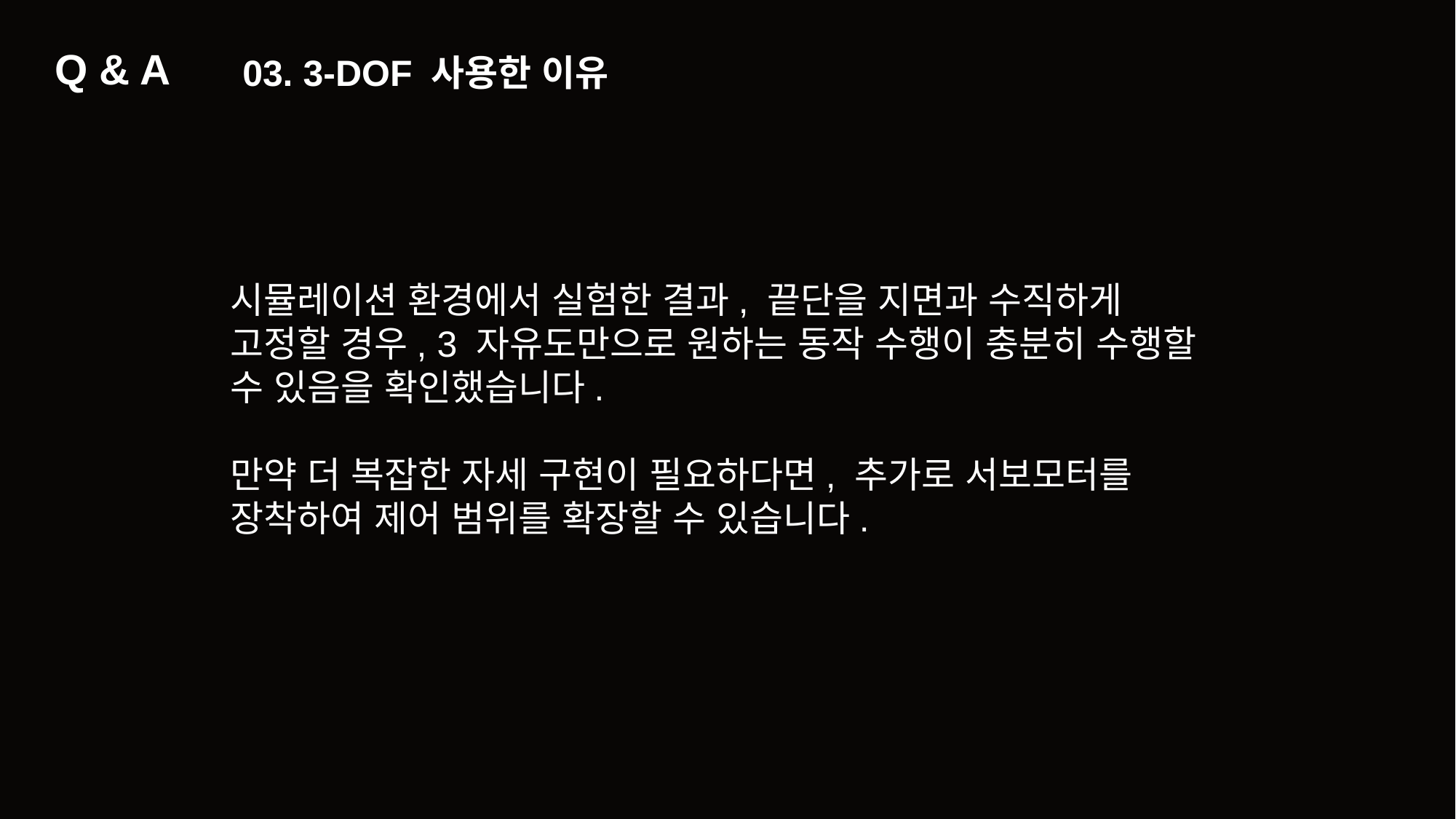

Q & A
03. 3-DOF 사용한 이유
시뮬레이션 환경에서 실험한 결과, 끝단을 지면과 수직하게 고정할 경우, 3 자유도만으로 원하는 동작 수행이 충분히 수행할 수 있음을 확인했습니다.

만약 더 복잡한 자세 구현이 필요하다면, 추가로 서보모터를 장착하여 제어 범위를 확장할 수 있습니다.